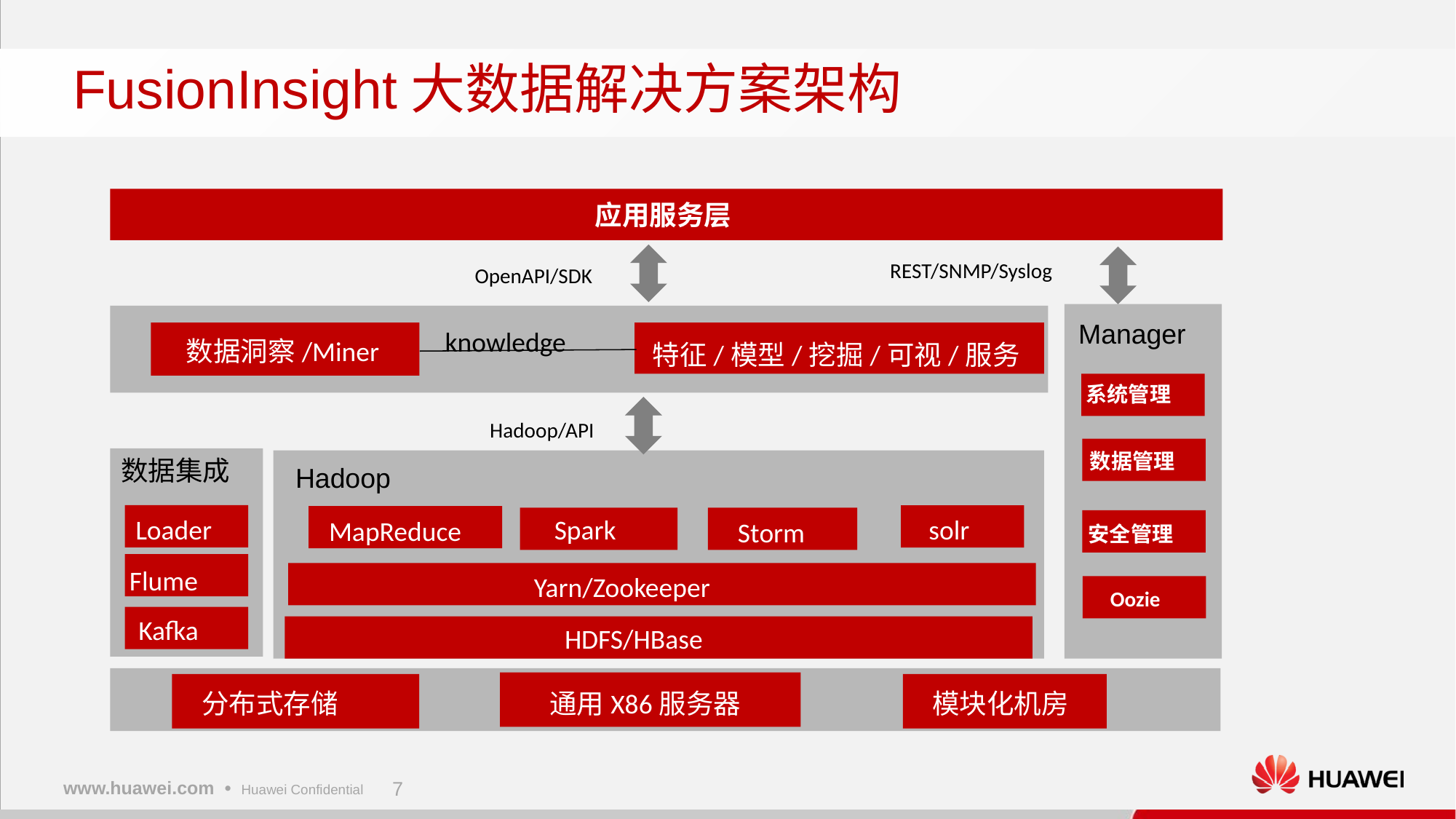

FusionInsight大数据解决方案架构

应用服务层

Manager

系统管理

数据管理

安全管理

Oozie

REST/SNMP/Syslog
OpenAPI/SDK
Hadoop/API

Hadoop

Yarn/Zookeeper
HDFS/HBase

knowledge

数据洞察/Miner
特征/模型/挖掘/可视/服务
数据集成

Spark
solr
Loader
MapReduce
Storm

Flume

Kafka

  分布式存储
  通用X86服务器
  模块化机房